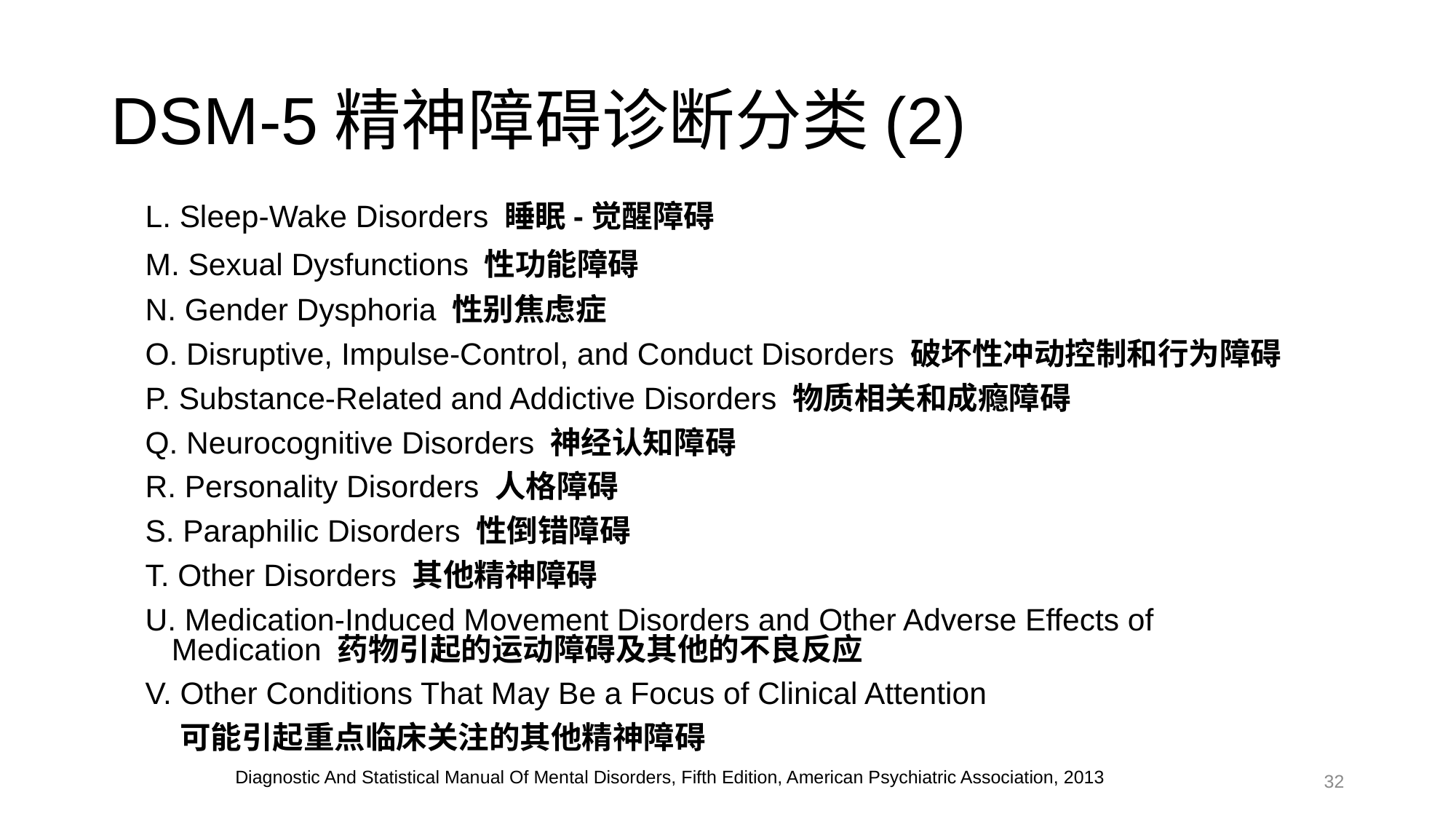

# DSM-5精神障碍诊断分类(2)
L. Sleep-Wake Disorders 睡眠-觉醒障碍
M. Sexual Dysfunctions 性功能障碍
N. Gender Dysphoria 性别焦虑症
O. Disruptive, Impulse-Control, and Conduct Disorders 破坏性冲动控制和行为障碍
P. Substance-Related and Addictive Disorders 物质相关和成瘾障碍
Q. Neurocognitive Disorders 神经认知障碍
R. Personality Disorders 人格障碍
S. Paraphilic Disorders 性倒错障碍
T. Other Disorders 其他精神障碍
U. Medication-Induced Movement Disorders and Other Adverse Effects of Medication 药物引起的运动障碍及其他的不良反应
V. Other Conditions That May Be a Focus of Clinical Attention
    可能引起重点临床关注的其他精神障碍

32
Diagnostic And Statistical Manual Of Mental Disorders, Fifth Edition, American Psychiatric Association, 2013